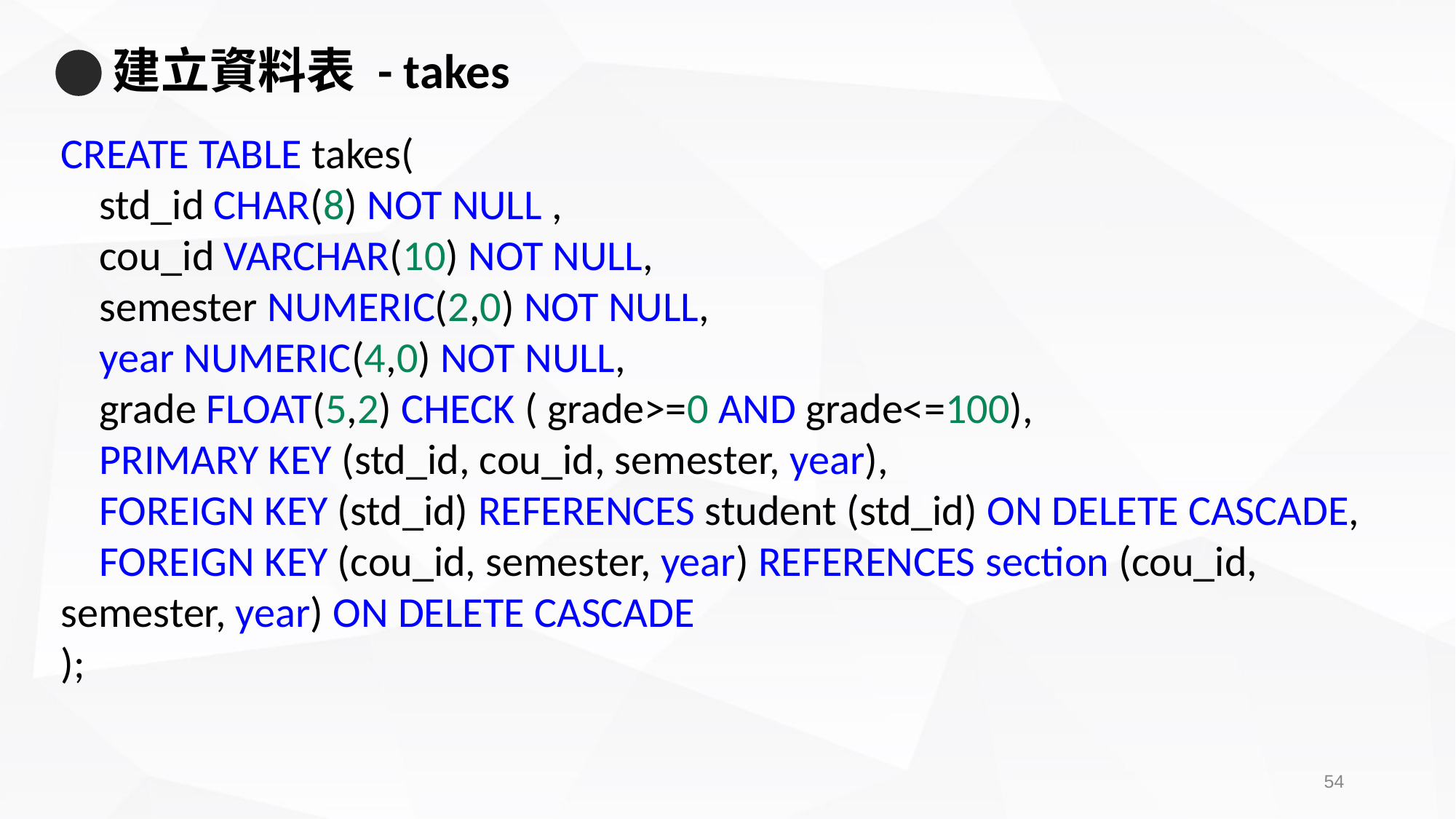

# 建立資料表 - takes
CREATE TABLE takes(
    std_id CHAR(8) NOT NULL ,
    cou_id VARCHAR(10) NOT NULL,
    semester NUMERIC(2,0) NOT NULL,
    year NUMERIC(4,0) NOT NULL,
    grade FLOAT(5,2) CHECK ( grade>=0 AND grade<=100),
    PRIMARY KEY (std_id, cou_id, semester, year),
    FOREIGN KEY (std_id) REFERENCES student (std_id) ON DELETE CASCADE,
    FOREIGN KEY (cou_id, semester, year) REFERENCES section (cou_id, semester, year) ON DELETE CASCADE
);
54